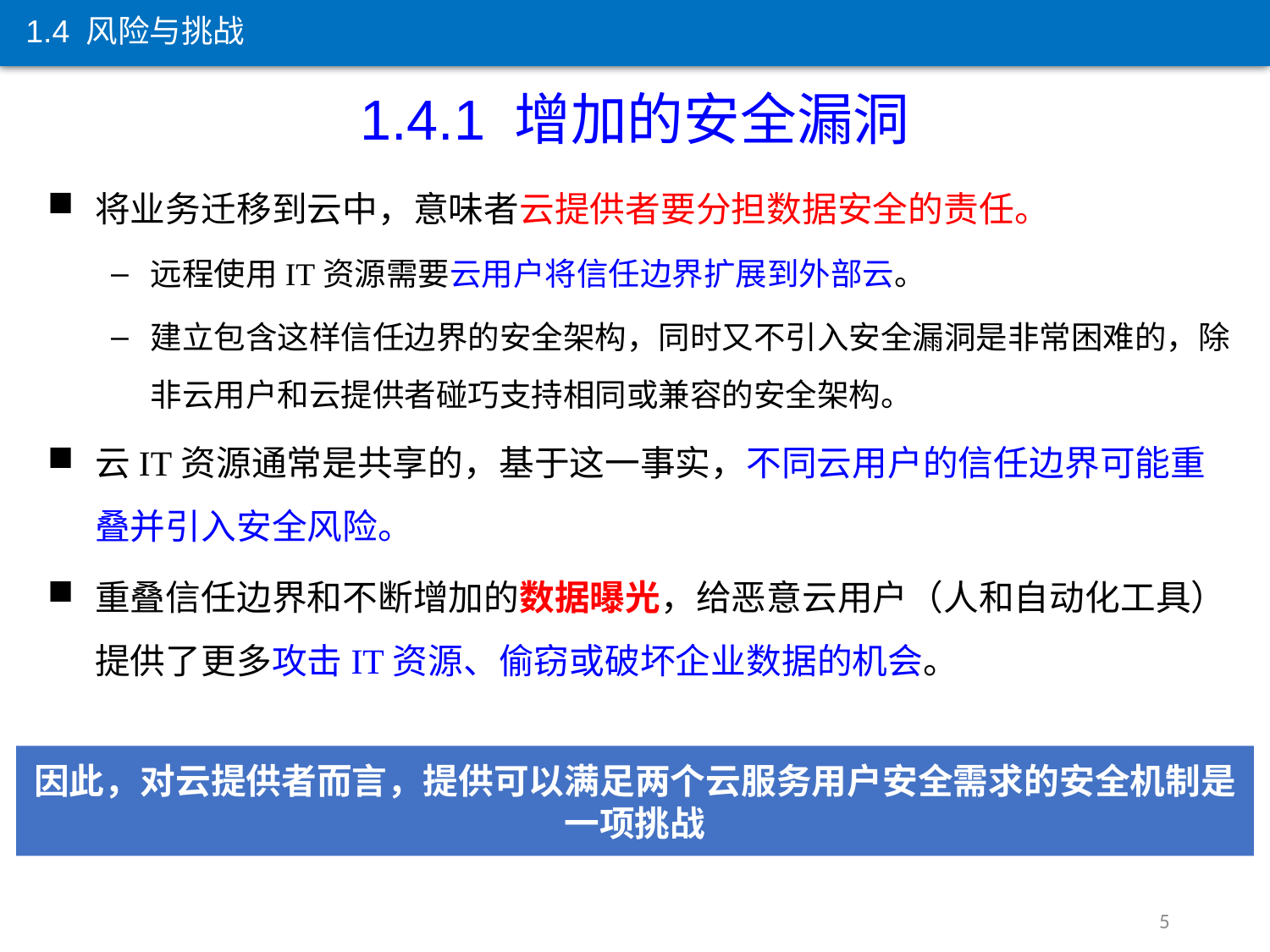

1.4 风险与挑战
1.4.1 增加的安全漏洞
将业务迁移到云中，意味者云提供者要分担数据安全的责任。
远程使用IT资源需要云用户将信任边界扩展到外部云。
建立包含这样信任边界的安全架构，同时又不引入安全漏洞是非常困难的，除非云用户和云提供者碰巧支持相同或兼容的安全架构。
云IT资源通常是共享的，基于这一事实，不同云用户的信任边界可能重叠并引入安全风险。
重叠信任边界和不断增加的数据曝光，给恶意云用户（人和自动化工具）提供了更多攻击IT资源、偷窃或破坏企业数据的机会。
因此，对云提供者而言，提供可以满足两个云服务用户安全需求的安全机制是一项挑战
5